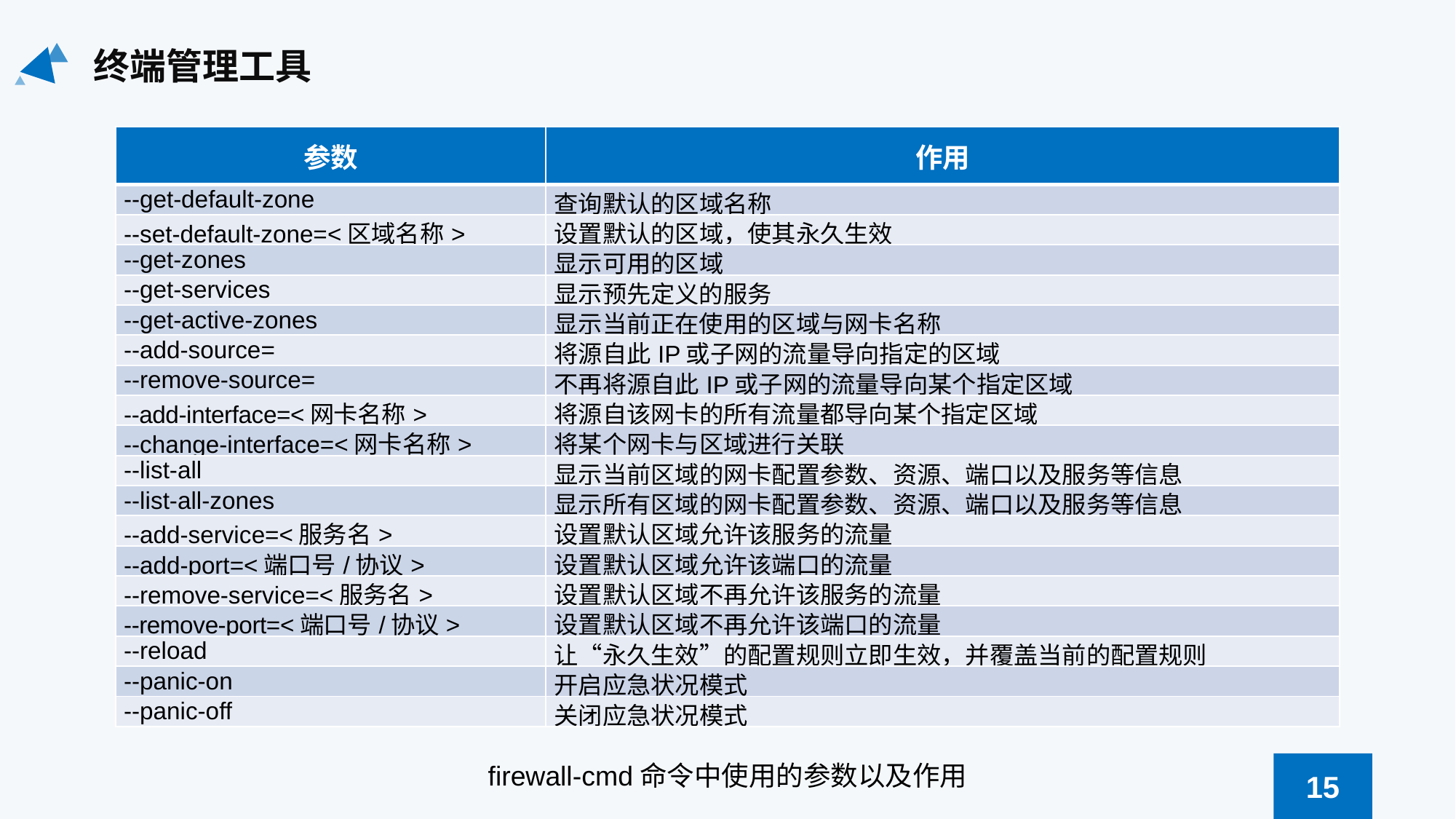

终端管理工具

| 参数 | 作用 |
| --- | --- |
| --get-default-zone | 查询默认的区域名称 |
| --set-default-zone=<区域名称> | 设置默认的区域，使其永久生效 |
| --get-zones | 显示可用的区域 |
| --get-services | 显示预先定义的服务 |
| --get-active-zones | 显示当前正在使用的区域与网卡名称 |
| --add-source= | 将源自此IP或子网的流量导向指定的区域 |
| --remove-source= | 不再将源自此IP或子网的流量导向某个指定区域 |
| --add-interface=<网卡名称> | 将源自该网卡的所有流量都导向某个指定区域 |
| --change-interface=<网卡名称> | 将某个网卡与区域进行关联 |
| --list-all | 显示当前区域的网卡配置参数、资源、端口以及服务等信息 |
| --list-all-zones | 显示所有区域的网卡配置参数、资源、端口以及服务等信息 |
| --add-service=<服务名> | 设置默认区域允许该服务的流量 |
| --add-port=<端口号/协议> | 设置默认区域允许该端口的流量 |
| --remove-service=<服务名> | 设置默认区域不再允许该服务的流量 |
| --remove-port=<端口号/协议> | 设置默认区域不再允许该端口的流量 |
| --reload | 让“永久生效”的配置规则立即生效，并覆盖当前的配置规则 |
| --panic-on | 开启应急状况模式 |
| --panic-off | 关闭应急状况模式 |
firewall-cmd命令中使用的参数以及作用

15